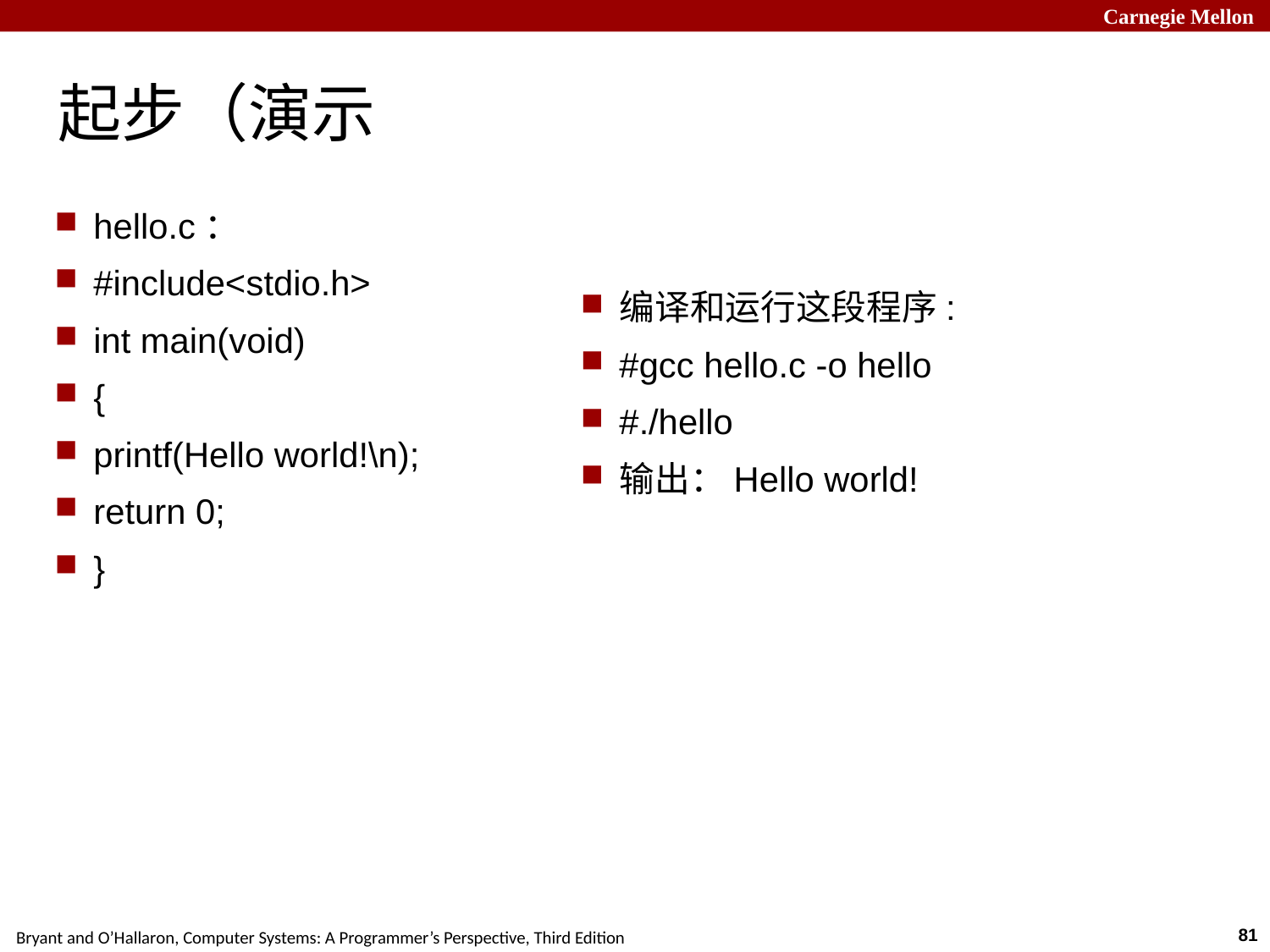

# 起步（演示
hello.c：
#include<stdio.h>
int main(void)
{
printf(Hello world!\n);
return 0;
}
编译和运行这段程序:
#gcc hello.c -o hello
#./hello
输出：Hello world!